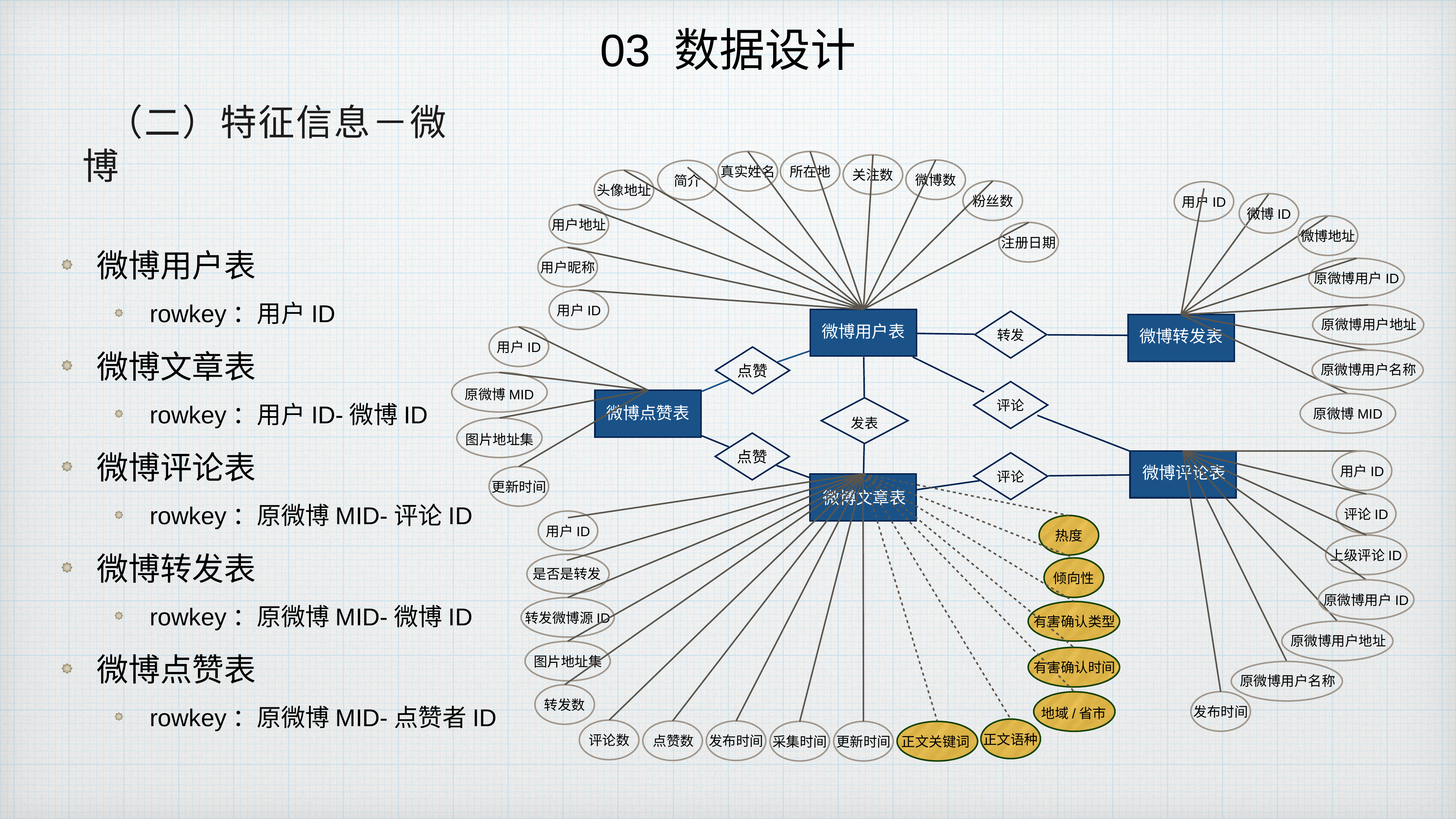

03 数据设计
（二）特征信息－微博

真实姓名
所在地

关注数
微博数
简介

头像地址

粉丝数
用户ID
微博用户表
rowkey：用户ID
微博文章表
rowkey：用户ID-微博ID
微博评论表
rowkey：原微博MID-评论ID
微博转发表
rowkey：原微博MID-微博ID
微博点赞表
rowkey：原微博MID-点赞者ID

微博ID

用户地址

微博地址
注册日期

用户昵称

原微博用户ID

用户ID

原微博用户地址

转发

微博用户表
微博转发表

用户ID

点赞

原微博用户名称

原微博MID

评论

发表
微博点赞表
原微博MID

图片地址集

点赞

评论
用户ID
微博评论表

更新时间

微博文章表

评论ID

用户ID
热度

上级评论ID

是否是转发
倾向性

原微博用户ID

转发微博源ID
有害确认类型

原微博用户地址

图片地址集
有害确认时间

原微博用户名称

转发数

发布时间
地域/省市

正文语种
评论数
点赞数
发布时间
采集时间
更新时间
正文关键词